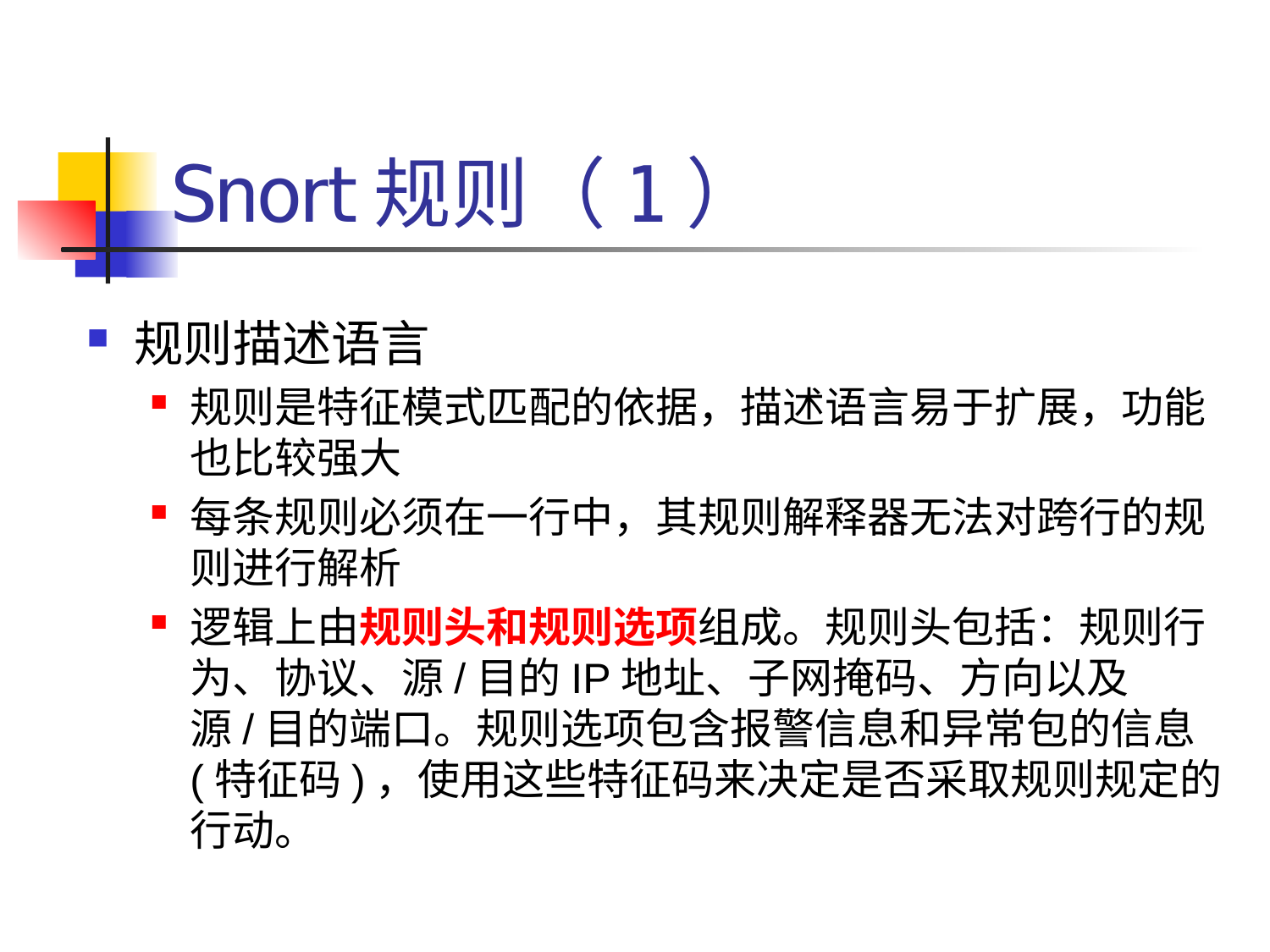

# Snort规则（1）
规则描述语言
规则是特征模式匹配的依据，描述语言易于扩展，功能也比较强大
每条规则必须在一行中，其规则解释器无法对跨行的规则进行解析
逻辑上由规则头和规则选项组成。规则头包括：规则行为、协议、源/目的IP地址、子网掩码、方向以及源/目的端口。规则选项包含报警信息和异常包的信息(特征码)，使用这些特征码来决定是否采取规则规定的行动。